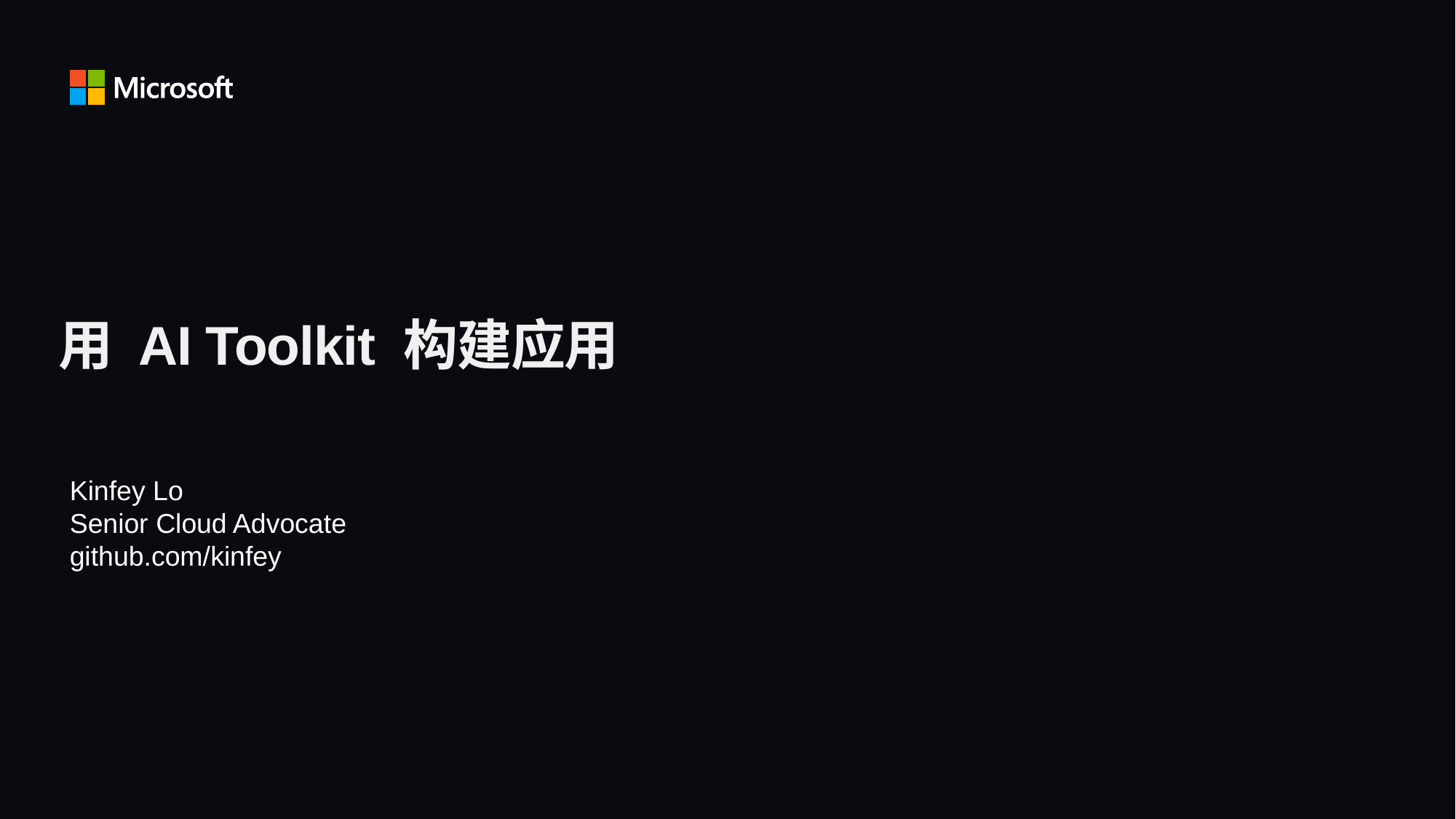

# 用 AI Toolkit 构建应用
Kinfey Lo
Senior Cloud Advocate
github.com/kinfey